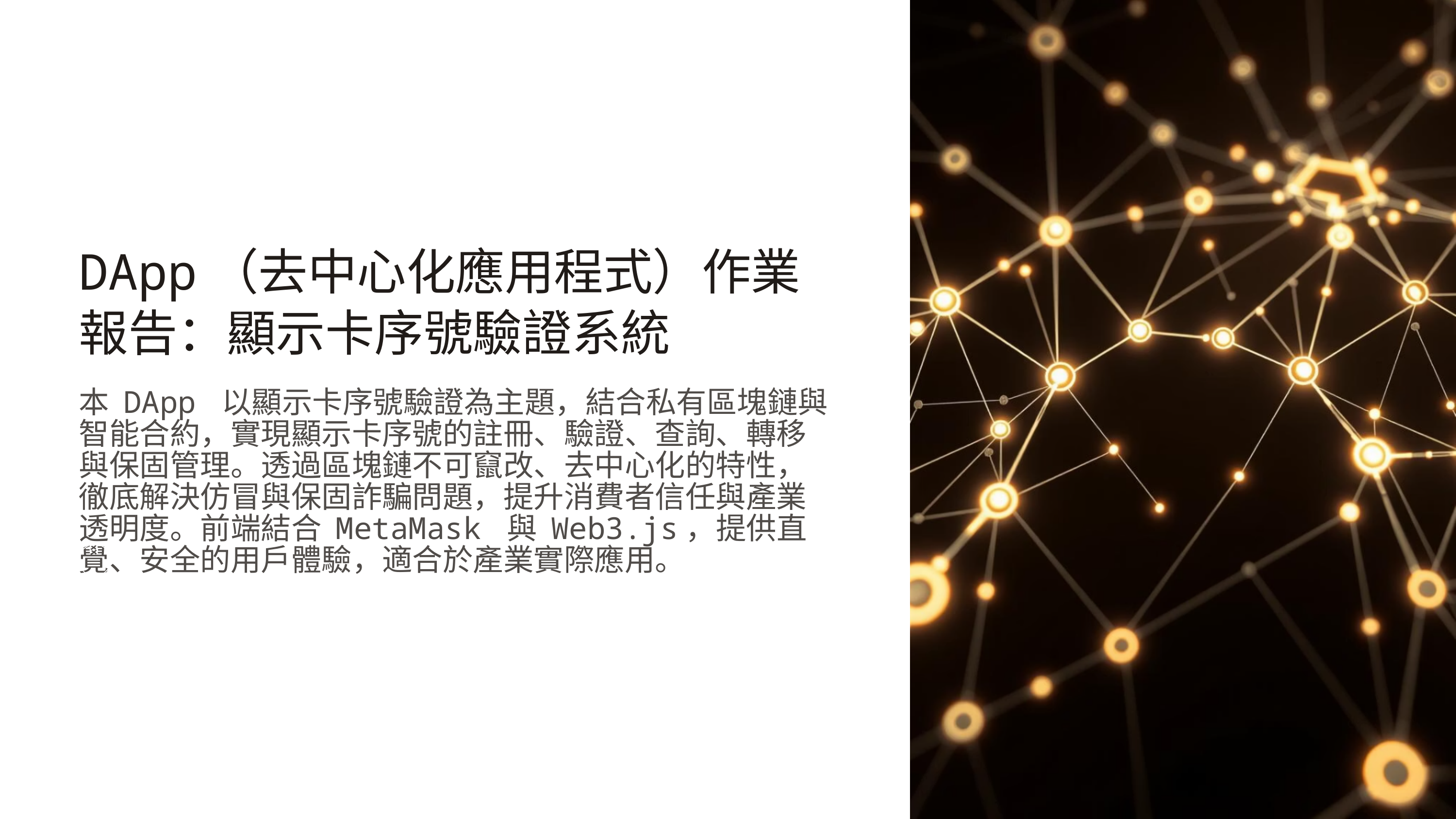

DApp（去中心化應用程式）作業報告：顯示卡序號驗證系統
本 DApp 以顯示卡序號驗證為主題，結合私有區塊鏈與智能合約，實現顯示卡序號的註冊、驗證、查詢、轉移與保固管理。透過區塊鏈不可竄改、去中心化的特性，徹底解決仿冒與保固詐騙問題，提升消費者信任與產業透明度。前端結合 MetaMask 與 Web3.js，提供直覺、安全的用戶體驗，適合於產業實際應用。